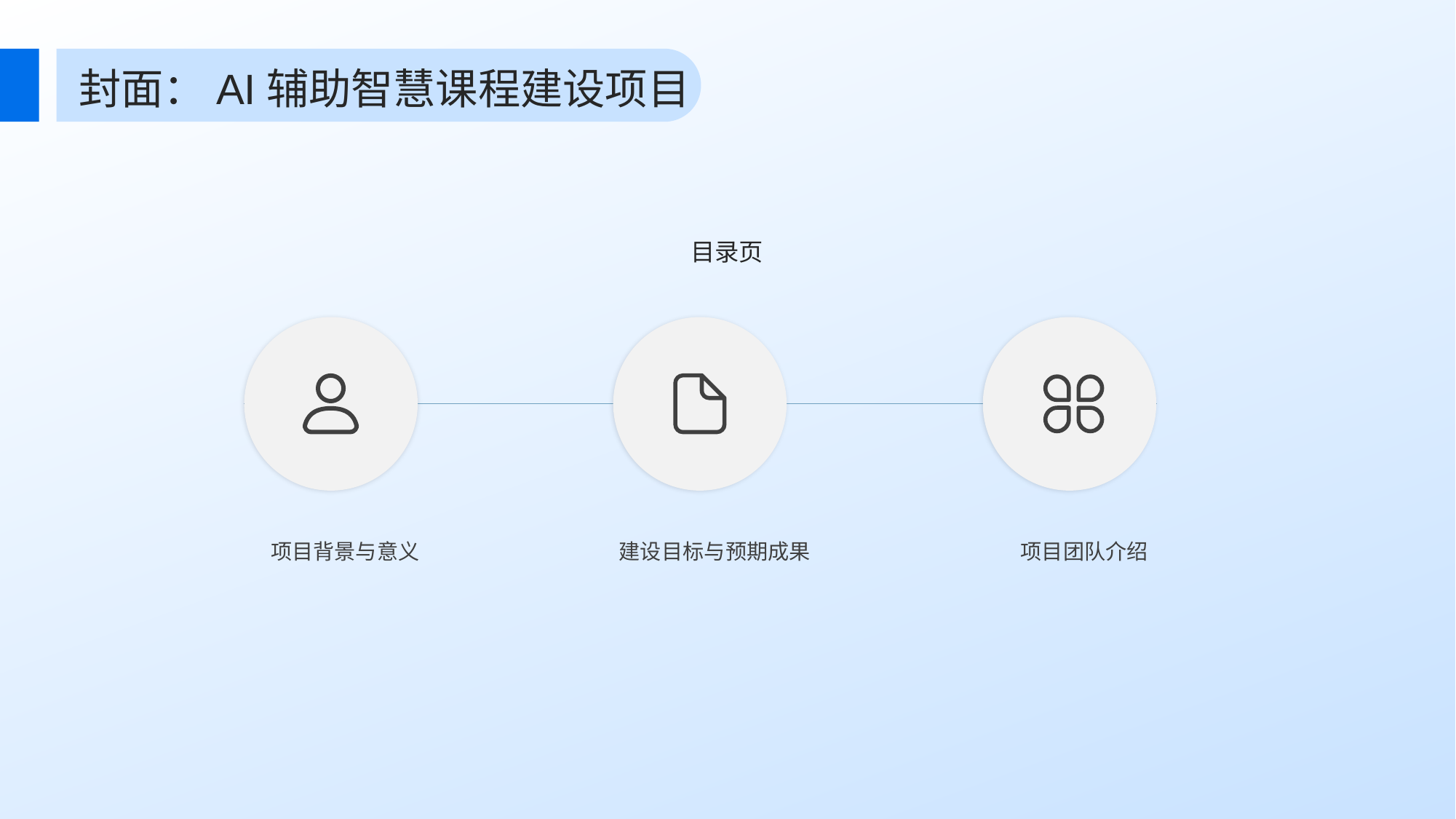

封面：AI辅助智慧课程建设项目

目录页

项目背景与意义
建设目标与预期成果
项目团队介绍